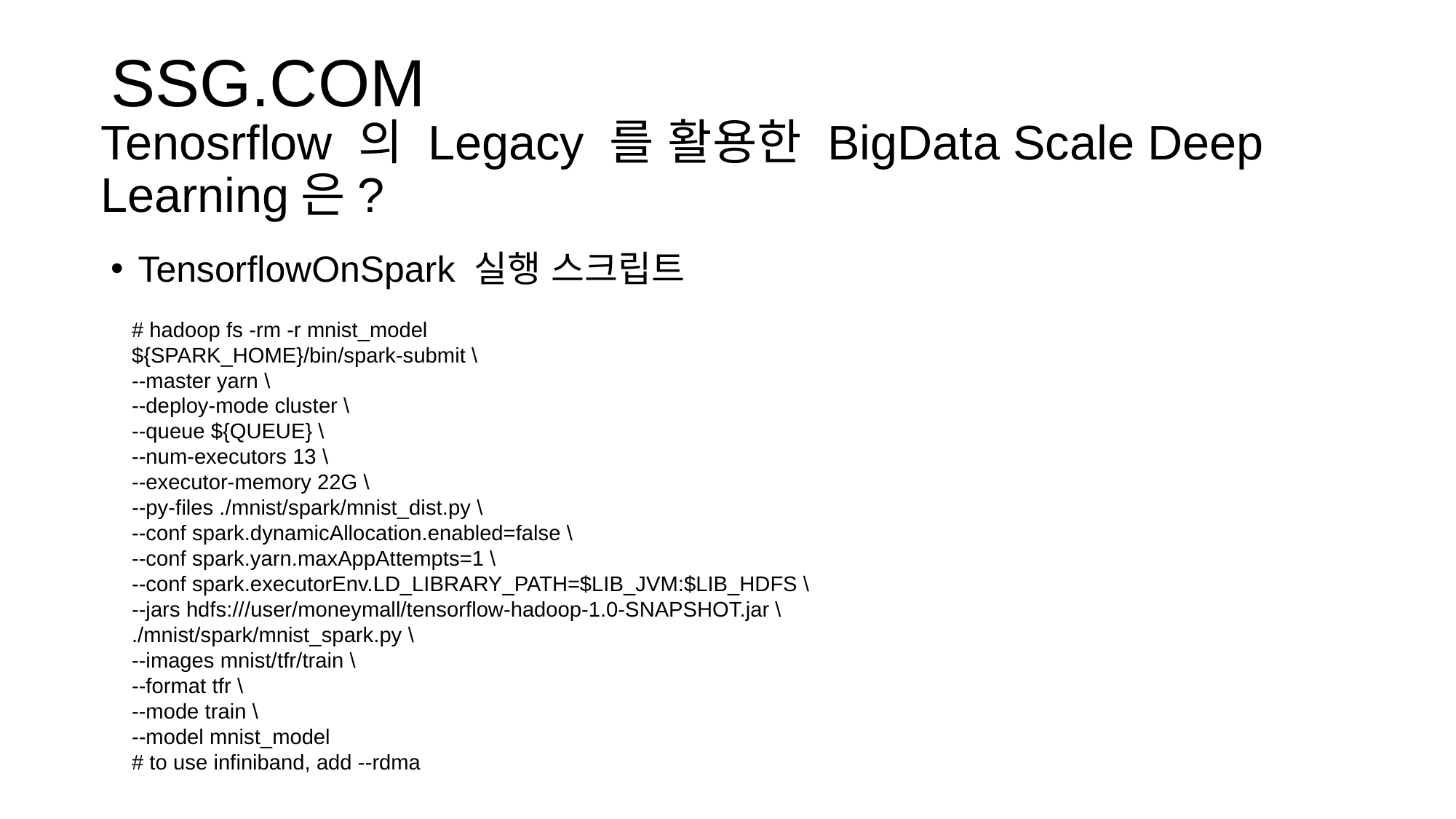

SSG.COM
Tenosrflow 의 Legacy 를 활용한 BigData Scale Deep Learning은?
TensorflowOnSpark 실행 스크립트

# hadoop fs -rm -r mnist_model
${SPARK_HOME}/bin/spark-submit \
--master yarn \
--deploy-mode cluster \
--queue ${QUEUE} \
--num-executors 13 \
--executor-memory 22G \
--py-files ./mnist/spark/mnist_dist.py \
--conf spark.dynamicAllocation.enabled=false \
--conf spark.yarn.maxAppAttempts=1 \
--conf spark.executorEnv.LD_LIBRARY_PATH=$LIB_JVM:$LIB_HDFS \
--jars hdfs:///user/moneymall/tensorflow-hadoop-1.0-SNAPSHOT.jar \
./mnist/spark/mnist_spark.py \
--images mnist/tfr/train \
--format tfr \
--mode train \
--model mnist_model
# to use infiniband, add --rdma